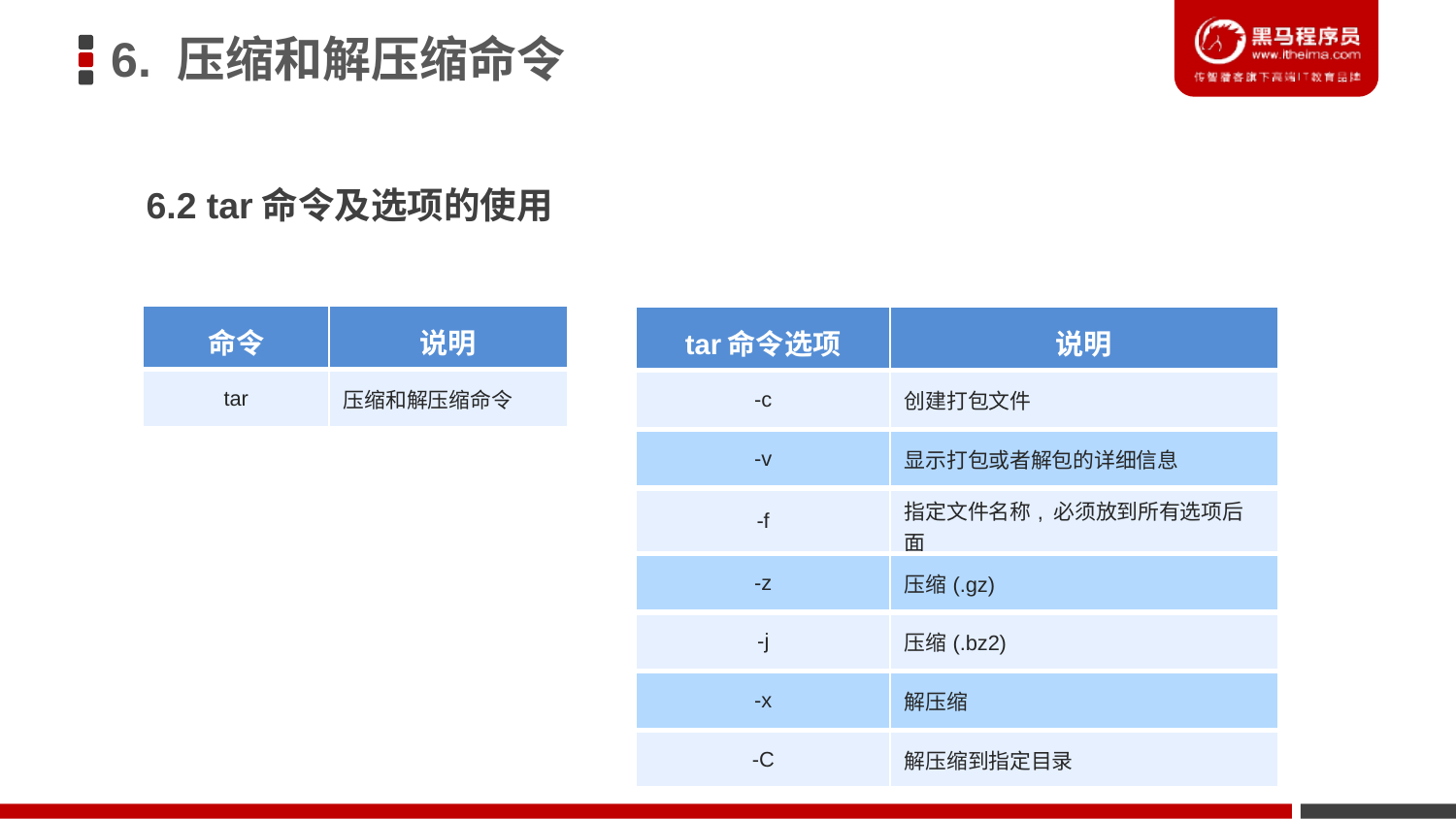

6. 压缩和解压缩命令
6.2 tar命令及选项的使用
| 命令 | 说明 |
| --- | --- |
| tar | 压缩和解压缩命令 |
| tar命令选项 | 说明 |
| --- | --- |
| -c | 创建打包文件 |
| -v | 显示打包或者解包的详细信息 |
| -f | 指定文件名称, 必须放到所有选项后面 |
| -z | 压缩(.gz) |
| -j | 压缩(.bz2) |
| -x | 解压缩 |
| -C | 解压缩到指定目录 |